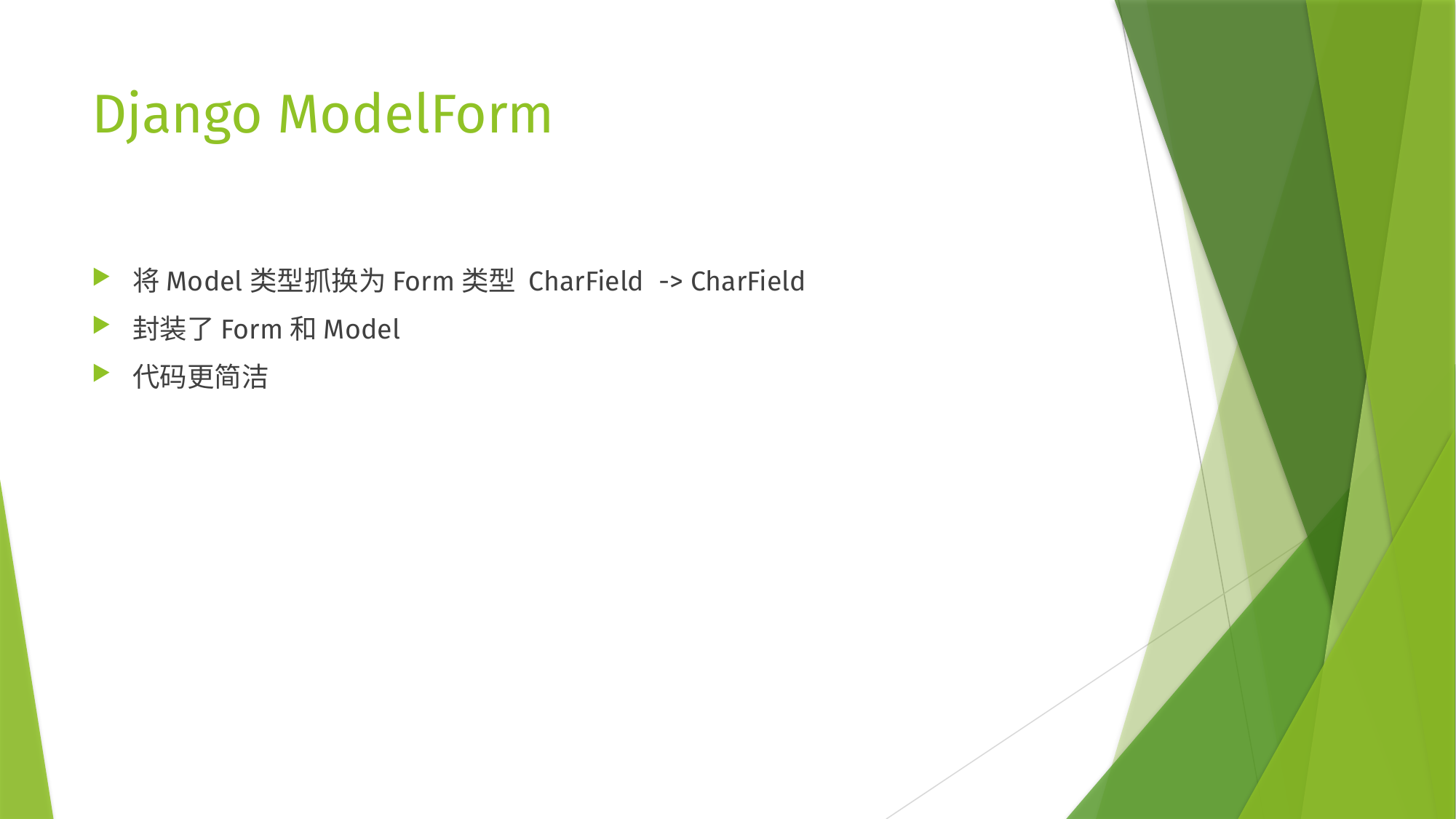

# Django ModelForm
将Model类型抓换为Form类型 CharField  -> CharField
封装了Form和Model
代码更简洁